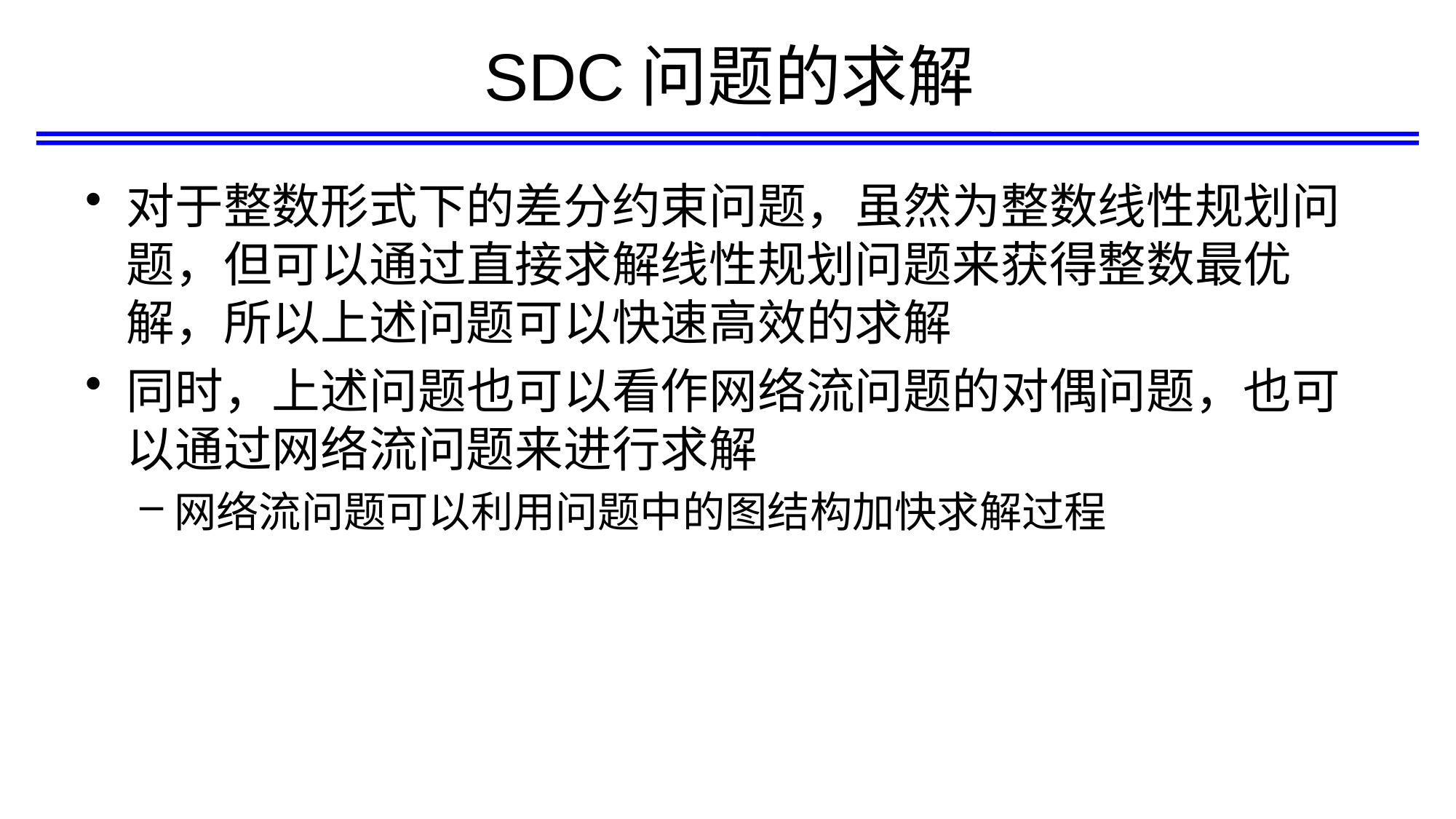

# SDC问题的求解
对于整数形式下的差分约束问题，虽然为整数线性规划问题，但可以通过直接求解线性规划问题来获得整数最优解，所以上述问题可以快速高效的求解
同时，上述问题也可以看作网络流问题的对偶问题，也可以通过网络流问题来进行求解
网络流问题可以利用问题中的图结构加快求解过程